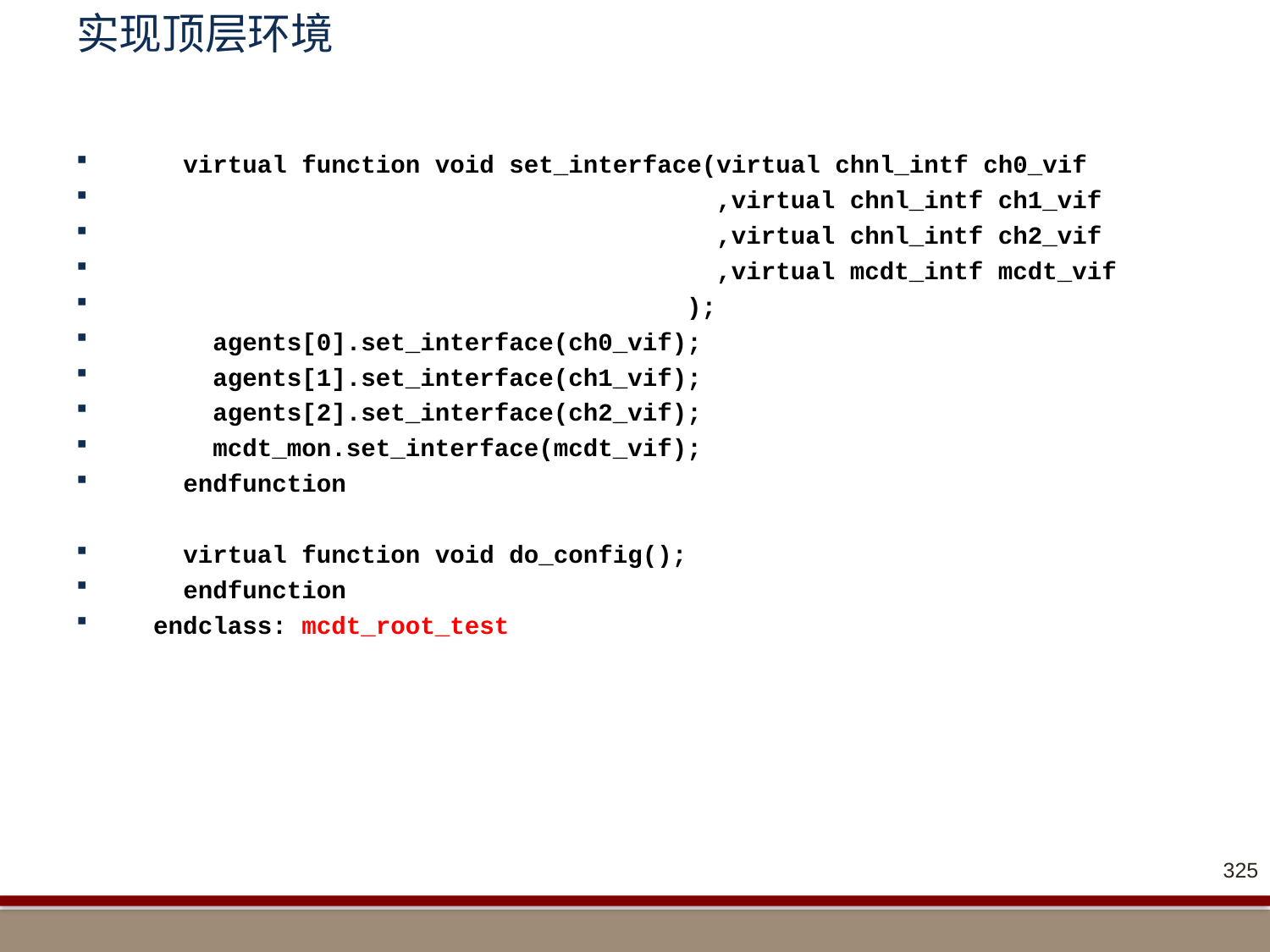

# 实现顶层环境
    virtual function void set_interface(virtual chnl_intf ch0_vif
                                        ,virtual chnl_intf ch1_vif
                                        ,virtual chnl_intf ch2_vif
                                        ,virtual mcdt_intf mcdt_vif
                                      );
      agents[0].set_interface(ch0_vif);
      agents[1].set_interface(ch1_vif);
      agents[2].set_interface(ch2_vif);
      mcdt_mon.set_interface(mcdt_vif);
    endfunction

    virtual function void do_config();
    endfunction
  endclass: mcdt_root_test
325